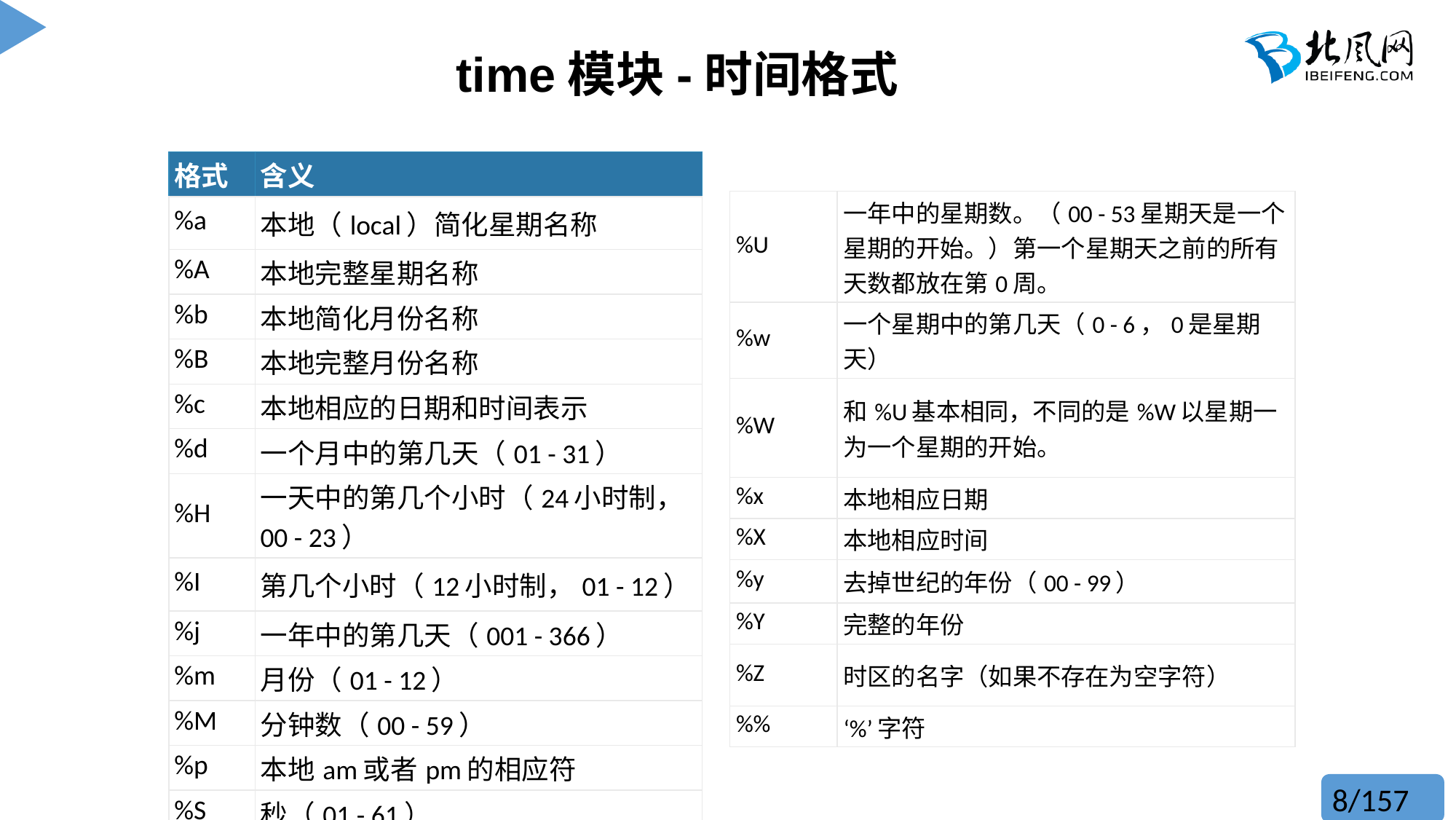

# time模块-时间格式
| 格式 | 含义 |
| --- | --- |
| %a | 本地（local）简化星期名称 |
| %A | 本地完整星期名称 |
| %b | 本地简化月份名称 |
| %B | 本地完整月份名称 |
| %c | 本地相应的日期和时间表示 |
| %d | 一个月中的第几天（01 - 31） |
| %H | 一天中的第几个小时（24小时制，00 - 23） |
| %I | 第几个小时（12小时制，01 - 12） |
| %j | 一年中的第几天（001 - 366） |
| %m | 月份（01 - 12） |
| %M | 分钟数（00 - 59） |
| %p | 本地am或者pm的相应符 |
| %S | 秒（01 - 61） |
| %U | 一年中的星期数。（00 - 53星期天是一个星期的开始。）第一个星期天之前的所有天数都放在第0周。 |
| --- | --- |
| %w | 一个星期中的第几天（0 - 6，0是星期天） |
| %W | 和%U基本相同，不同的是%W以星期一为一个星期的开始。 |
| %x | 本地相应日期 |
| %X | 本地相应时间 |
| %y | 去掉世纪的年份（00 - 99） |
| %Y | 完整的年份 |
| %Z | 时区的名字（如果不存在为空字符） |
| %% | ‘%’字符 |